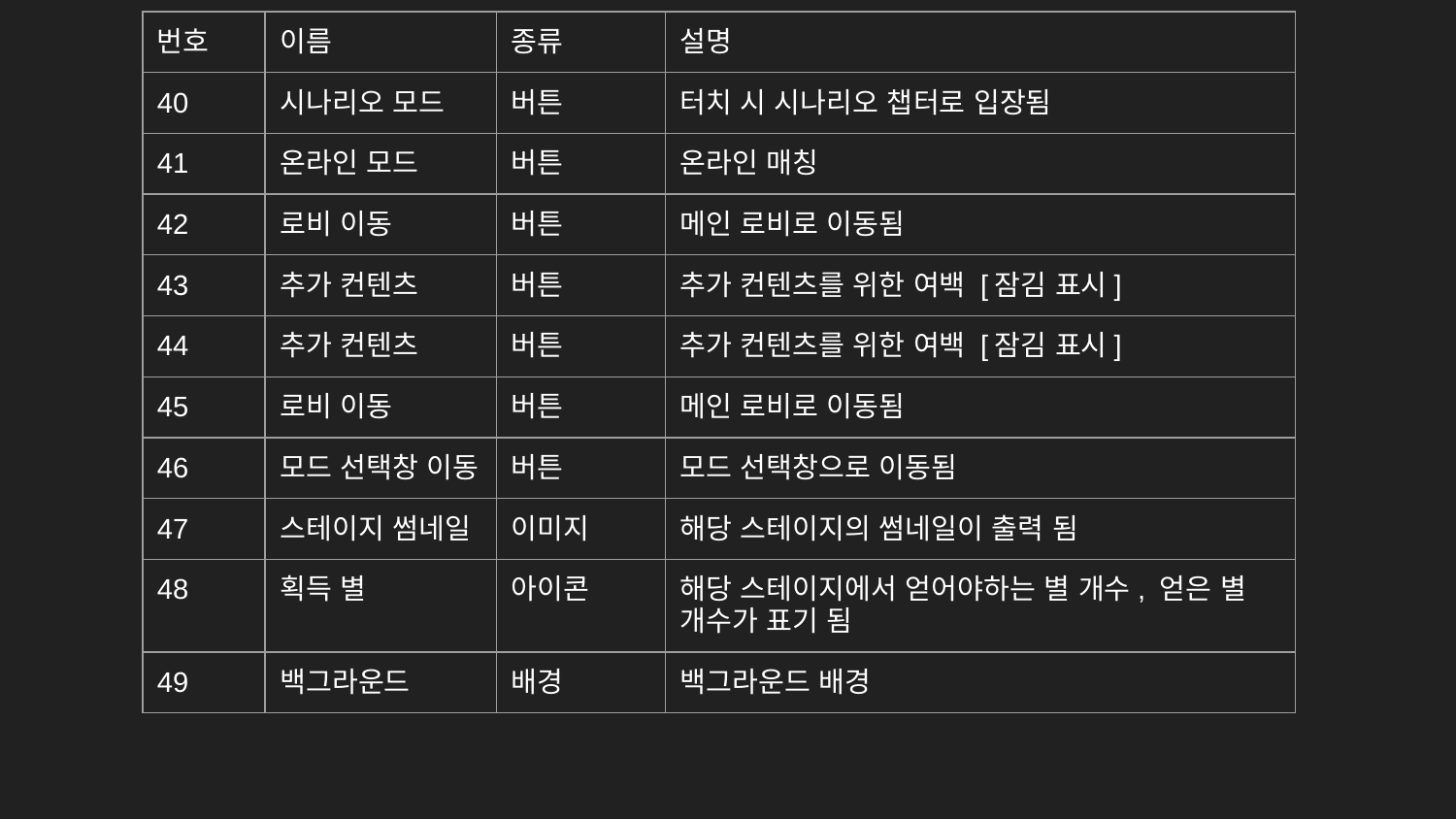

| 번호 | 이름 | 종류 | 설명 |
| --- | --- | --- | --- |
| 40 | 시나리오 모드 | 버튼 | 터치 시 시나리오 챕터로 입장됨 |
| 41 | 온라인 모드 | 버튼 | 온라인 매칭 |
| 42 | 로비 이동 | 버튼 | 메인 로비로 이동됨 |
| 43 | 추가 컨텐츠 | 버튼 | 추가 컨텐츠를 위한 여백 [잠김 표시] |
| 44 | 추가 컨텐츠 | 버튼 | 추가 컨텐츠를 위한 여백 [잠김 표시] |
| 45 | 로비 이동 | 버튼 | 메인 로비로 이동됨 |
| 46 | 모드 선택창 이동 | 버튼 | 모드 선택창으로 이동됨 |
| 47 | 스테이지 썸네일 | 이미지 | 해당 스테이지의 썸네일이 출력 됨 |
| 48 | 획득 별 | 아이콘 | 해당 스테이지에서 얻어야하는 별 개수, 얻은 별 개수가 표기 됨 |
| 49 | 백그라운드 | 배경 | 백그라운드 배경 |